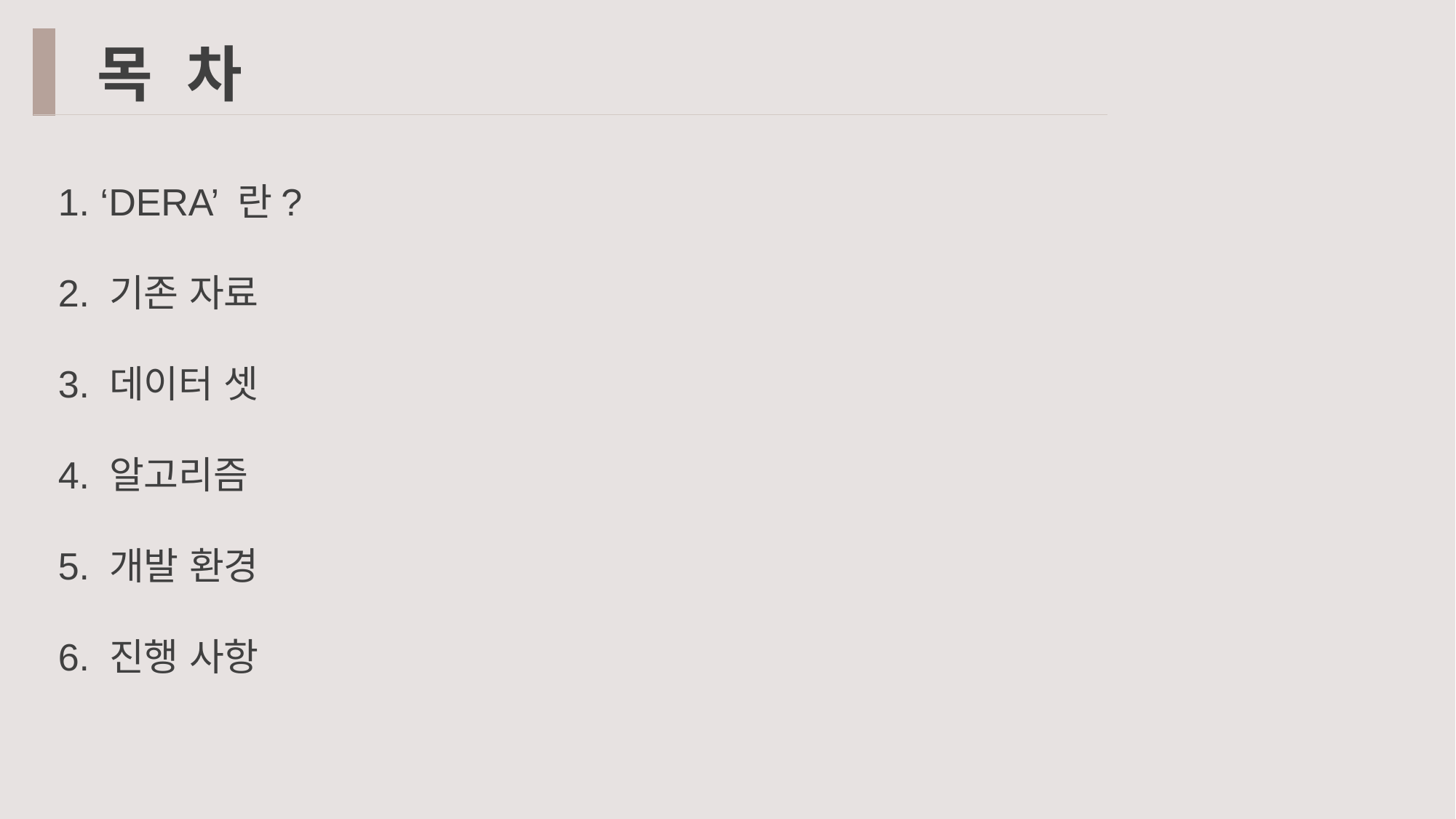

목  차
1. ‘DERA’ 란?

2. 기존 자료

3. 데이터 셋

4. 알고리즘

5. 개발 환경

6. 진행 사항